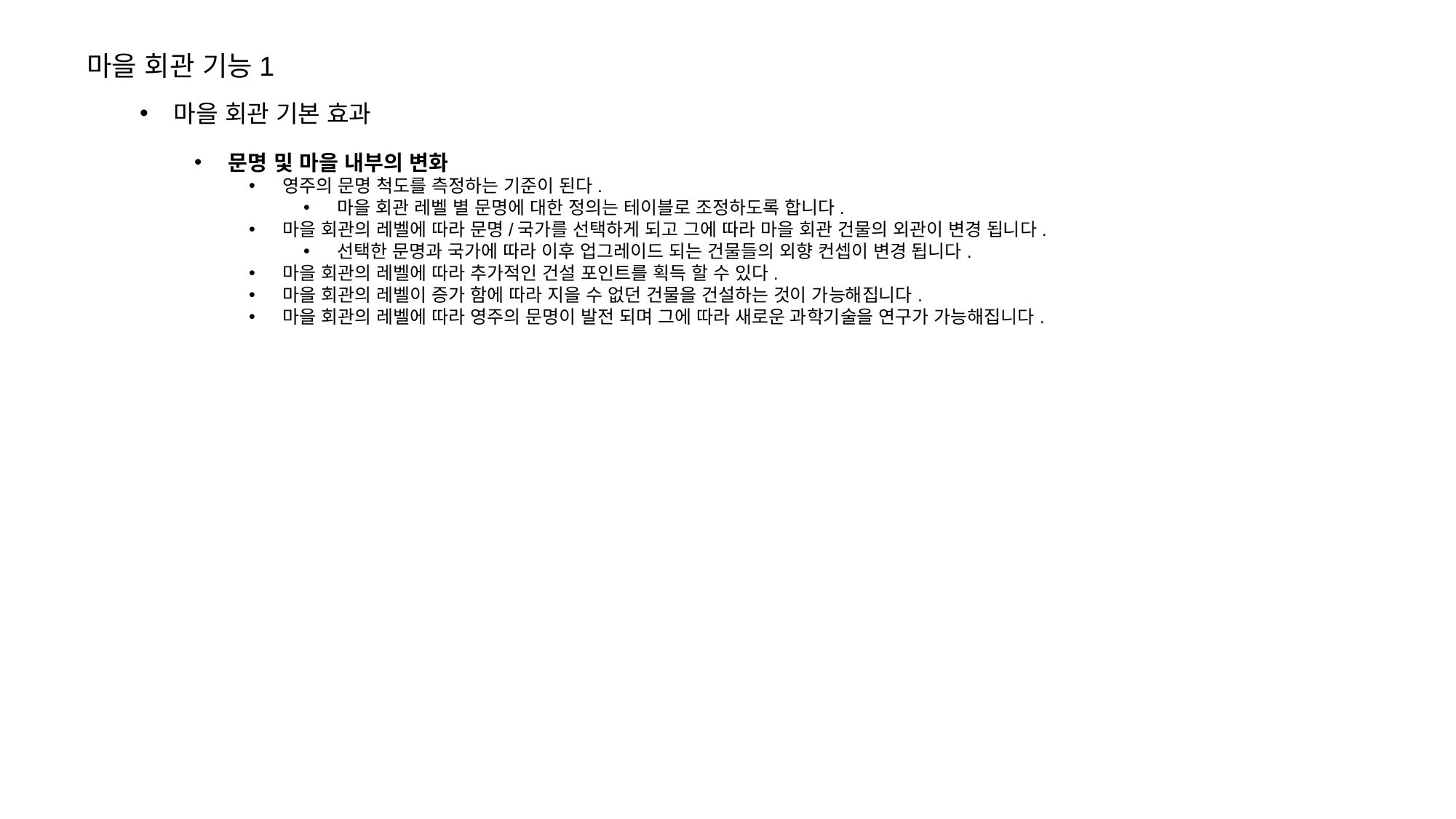

마을 회관 기능1
마을 회관 기본 효과

문명 및 마을 내부의 변화
영주의 문명 척도를 측정하는 기준이 된다.
마을 회관 레벨 별 문명에 대한 정의는 테이블로 조정하도록 합니다.
마을 회관의 레벨에 따라 문명/국가를 선택하게 되고 그에 따라 마을 회관 건물의 외관이 변경 됩니다.
선택한 문명과 국가에 따라 이후 업그레이드 되는 건물들의 외향 컨셉이 변경 됩니다.
마을 회관의 레벨에 따라 추가적인 건설 포인트를 획득 할 수 있다.
마을 회관의 레벨이 증가 함에 따라 지을 수 없던 건물을 건설하는 것이 가능해집니다.
마을 회관의 레벨에 따라 영주의 문명이 발전 되며 그에 따라 새로운 과학기술을 연구가 가능해집니다.